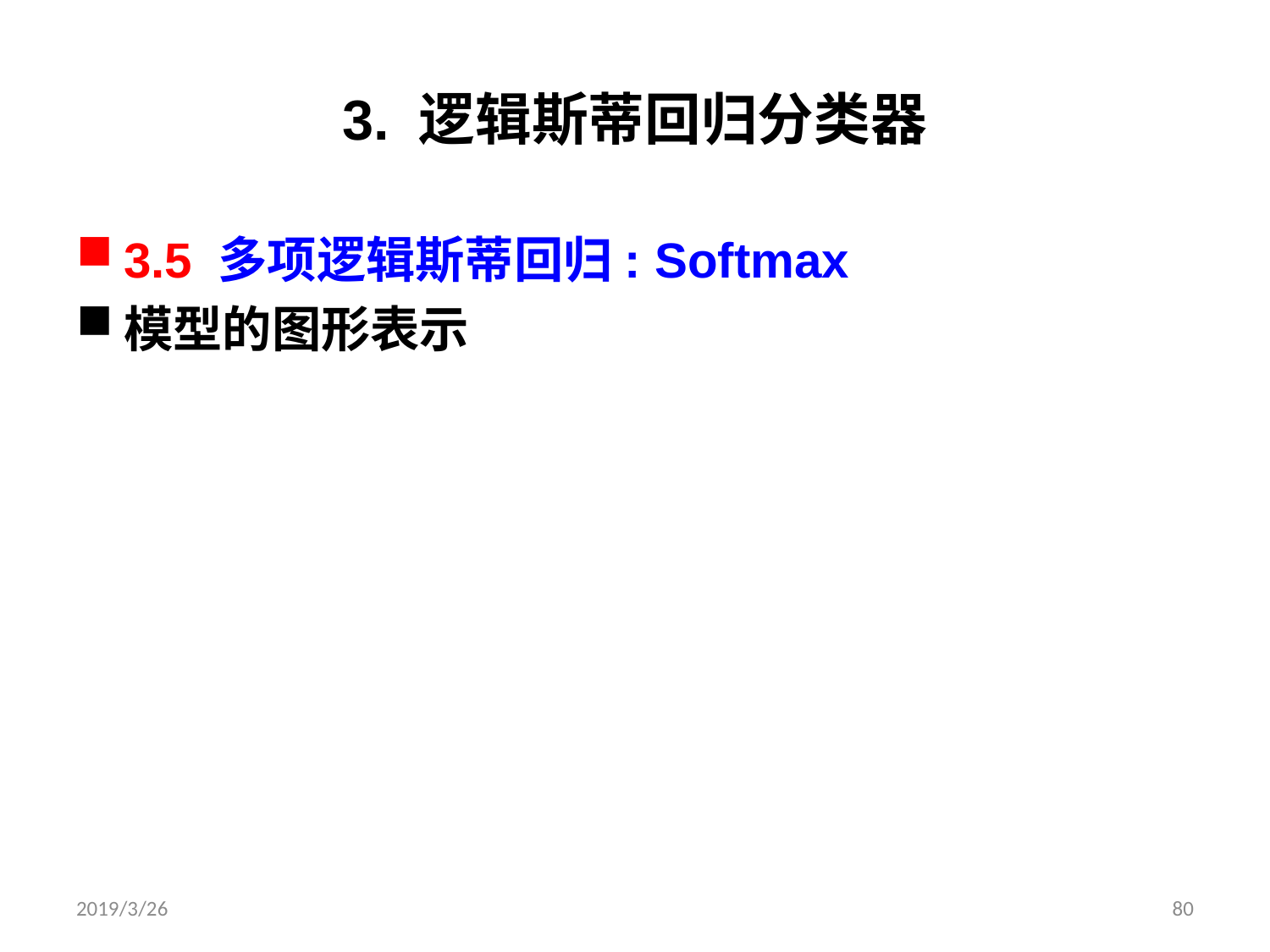

# 3. 逻辑斯蒂回归分类器
3.5 多项逻辑斯蒂回归: Softmax
模型的图形表示
2019/3/26
80